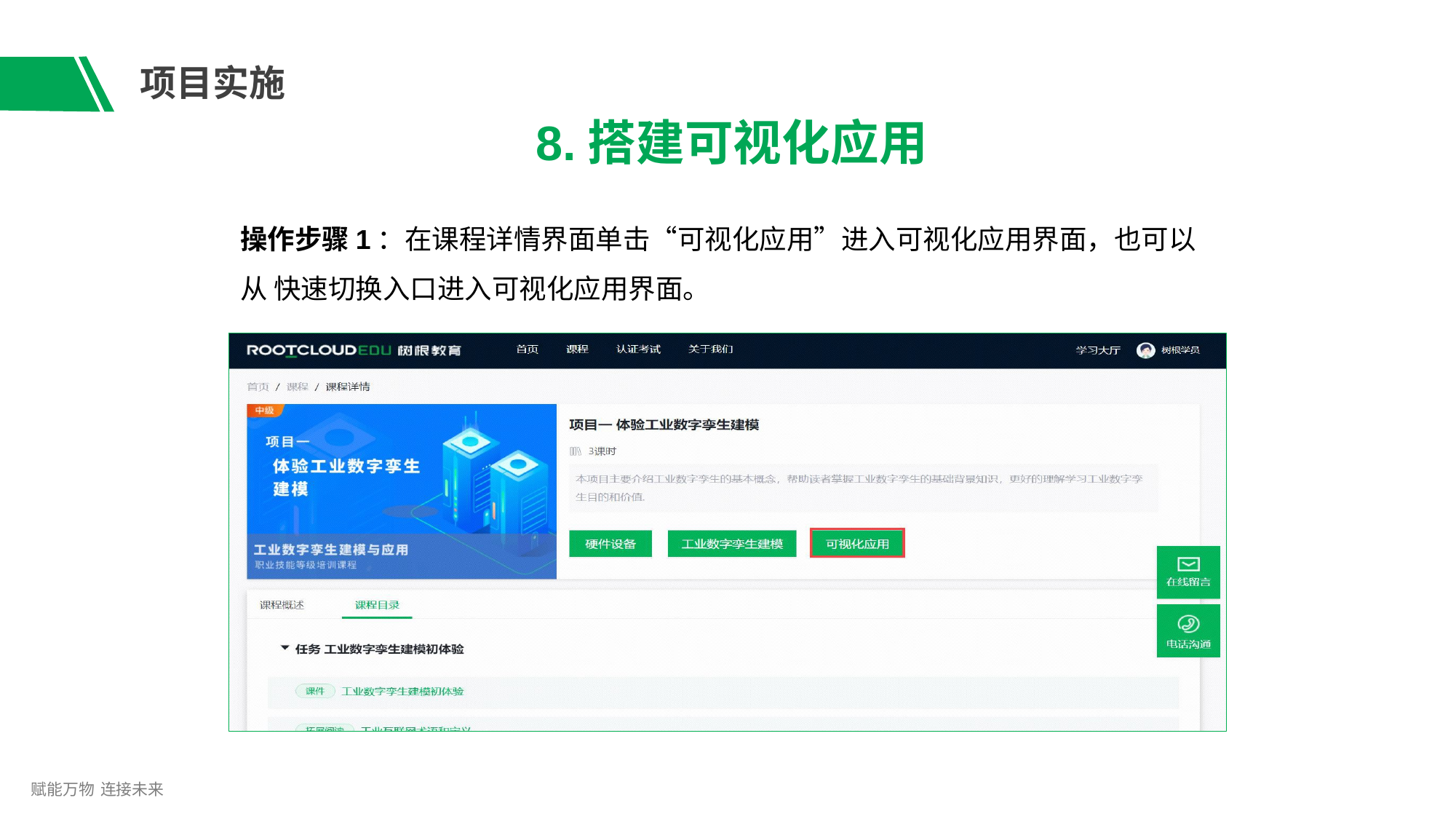

# 项目实施
8.搭建可视化应用
操作步骤1：在课程详情界面单击“可视化应用”进入可视化应用界面，也可以从 快速切换入口进入可视化应用界面。

赋能万物 连接未来